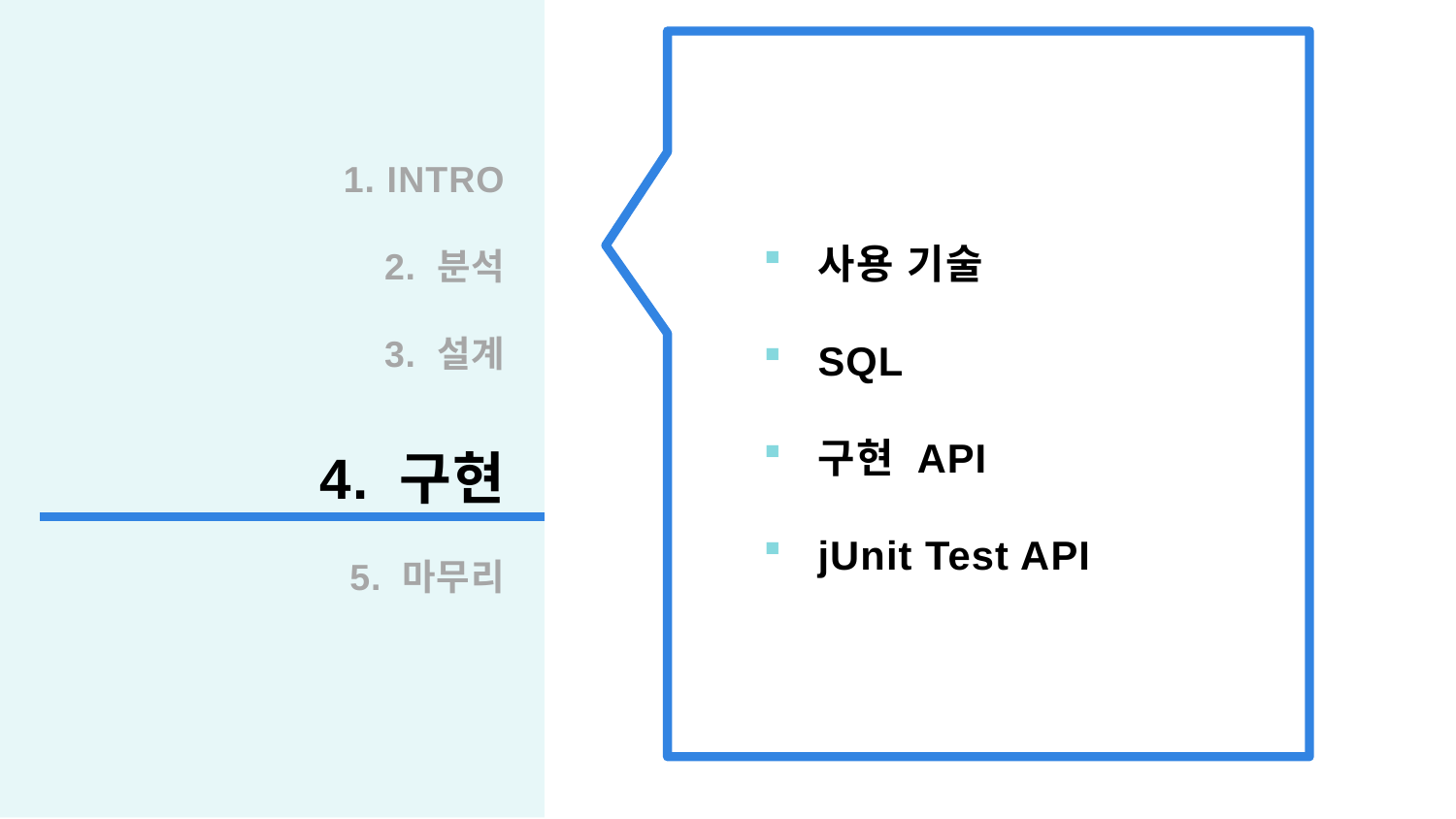

1. INTRO
2. 분석
3. 설계
4. 구현
5. 마무리

사용 기술
SQL
구현 API
jUnit Test API
| 1 | 분석 |
| --- | --- |
| 2 | 설계 |
| 3 | 구현 |
| 4 | 리팩토링 |
| 5 | 마무리 |